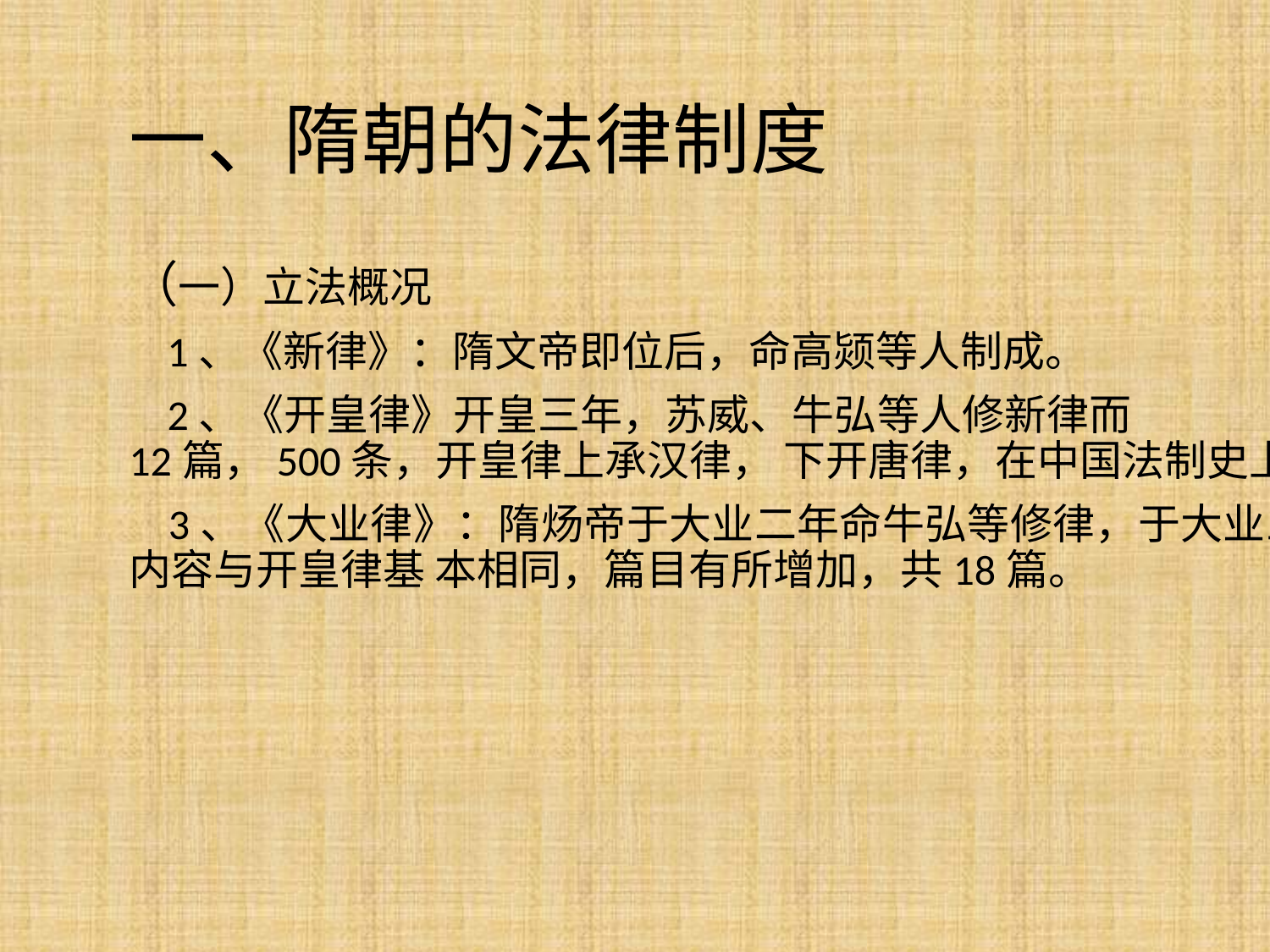

# 一、隋朝的法律制度
（一）立法概况
    1、《新律》：隋文帝即位后，命高颎等人制成。
    2、《开皇律》开皇三年，苏威、牛弘等人修新律而                              成 ，共12篇，500条，开皇律上承汉律， 下开唐律，在中国法制史上有重要地位。
    3、《大业律》：隋炀帝于大业二年命牛弘等修律，于大业三年四月完成，内容与开皇律基 本相同，篇目有所增加，共18篇。